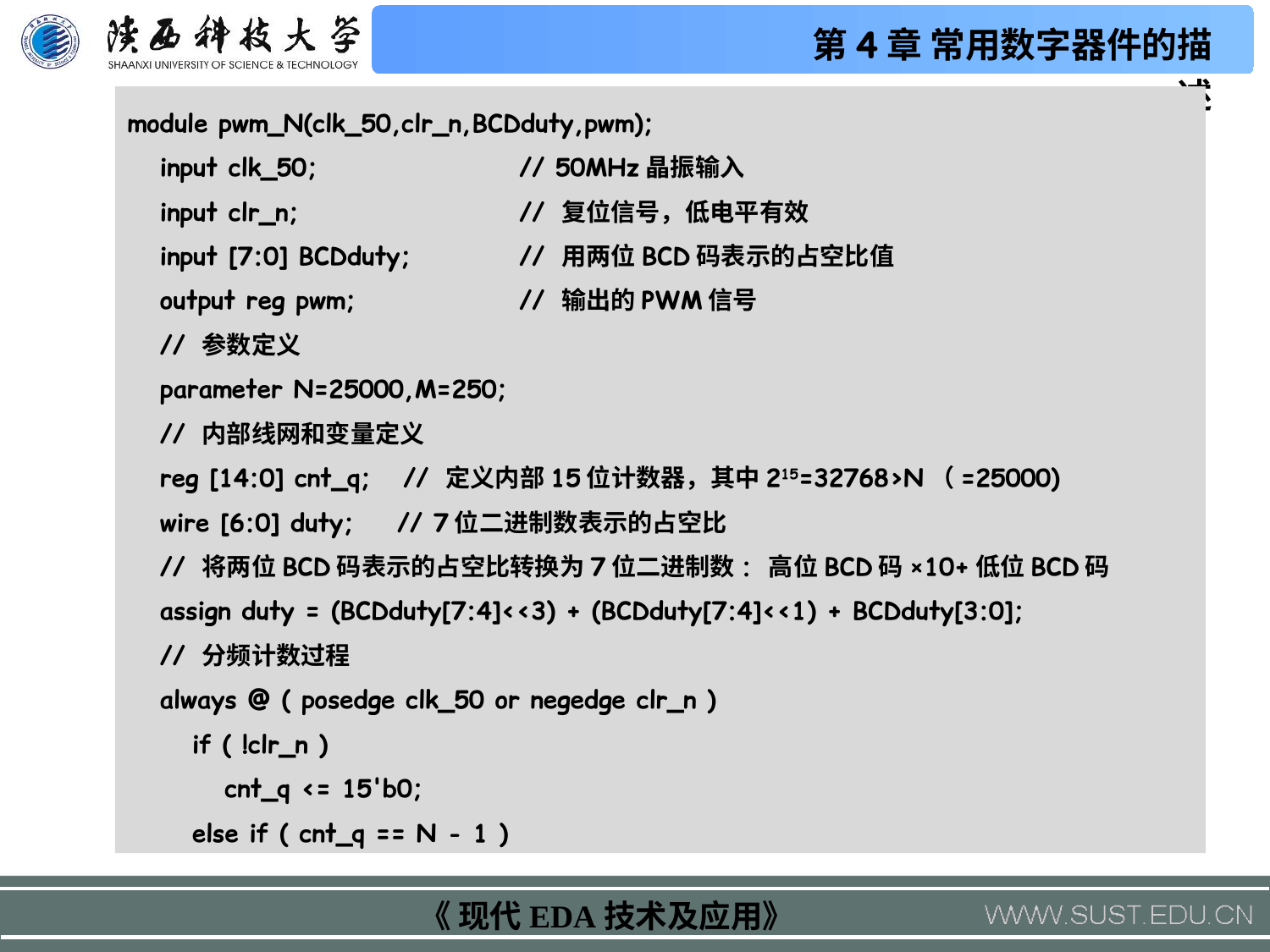

module pwm_N(clk_50,clr_n,BCDduty,pwm);
   input clk_50;            	 // 50MHz晶振输入
   input clr_n;             	 // 复位信号，低电平有效
   input [7:0] BCDduty;  	 // 用两位BCD码表示的占空比值
   output reg pwm;       	 // 输出的PWM信号
   // 参数定义
   parameter N=25000,M=250;
   // 内部线网和变量定义
   reg [14:0] cnt_q;   // 定义内部15位计数器，其中215=32768>N（=25000)
   wire [6:0] duty;    // 7位二进制数表示的占空比
   // 将两位BCD码表示的占空比转换为7位二进制数: 高位BCD码×10+低位BCD码
   assign duty = (BCDduty[7:4]<<3) + (BCDduty[7:4]<<1) + BCDduty[3:0];
   // 分频计数过程
   always @ ( posedge clk_50 or negedge clr_n )
      if ( !clr_n )
         cnt_q <= 15'b0;
      else if ( cnt_q == N - 1 )